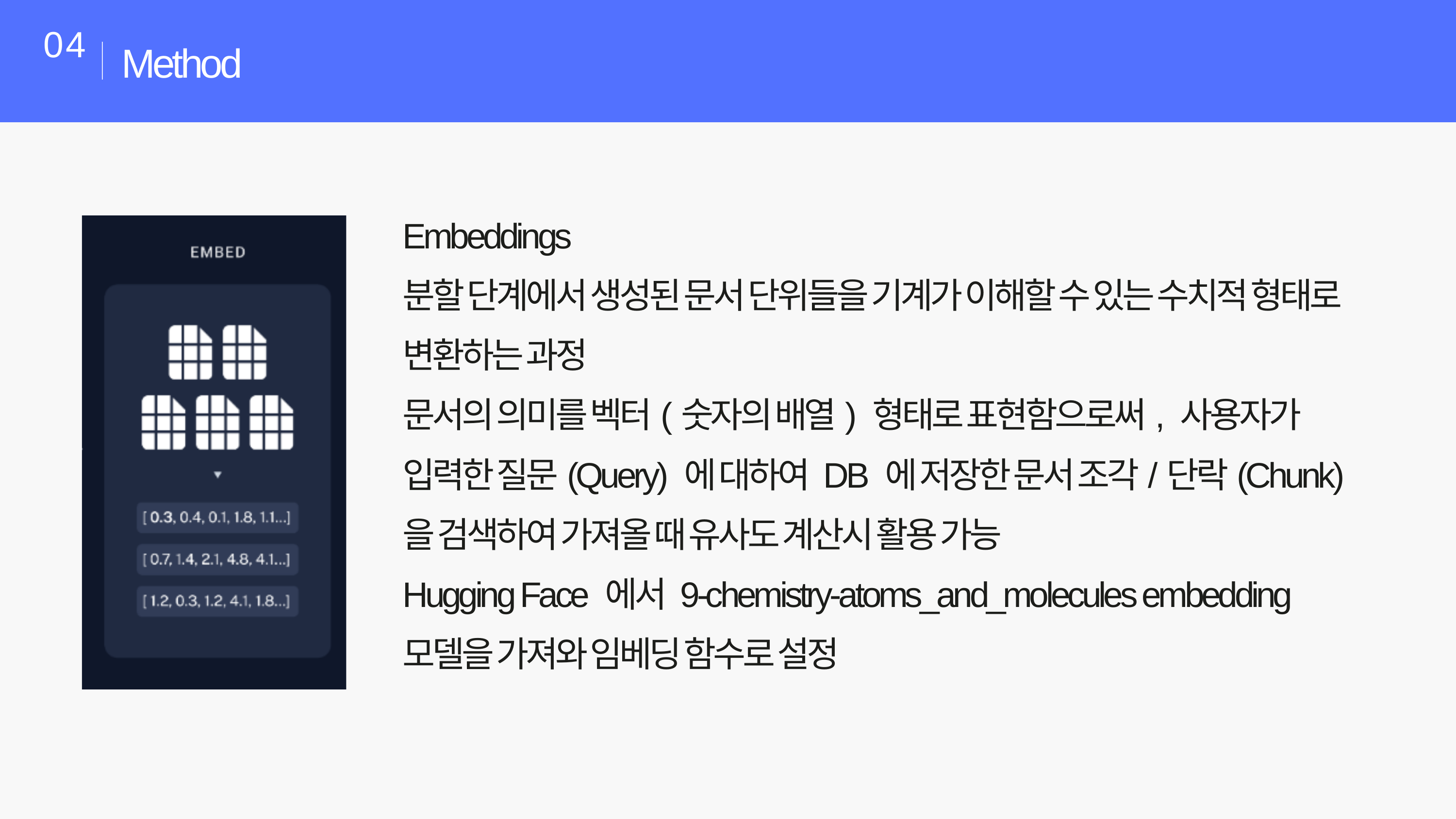

Method

04

Embeddings
분할 단계에서 생성된 문서 단위들을 기계가 이해할 수 있는 수치적 형태로 변환하는 과정
문서의 의미를 벡터(숫자의 배열) 형태로 표현함으로써, 사용자가 입력한 질문(Query) 에 대하여 DB 에 저장한 문서 조각/단락(Chunk) 을 검색하여 가져올 때 유사도 계산시 활용 가능
Hugging Face 에서 9-chemistry-atoms_and_molecules embedding 모델을 가져와 임베딩 함수로 설정